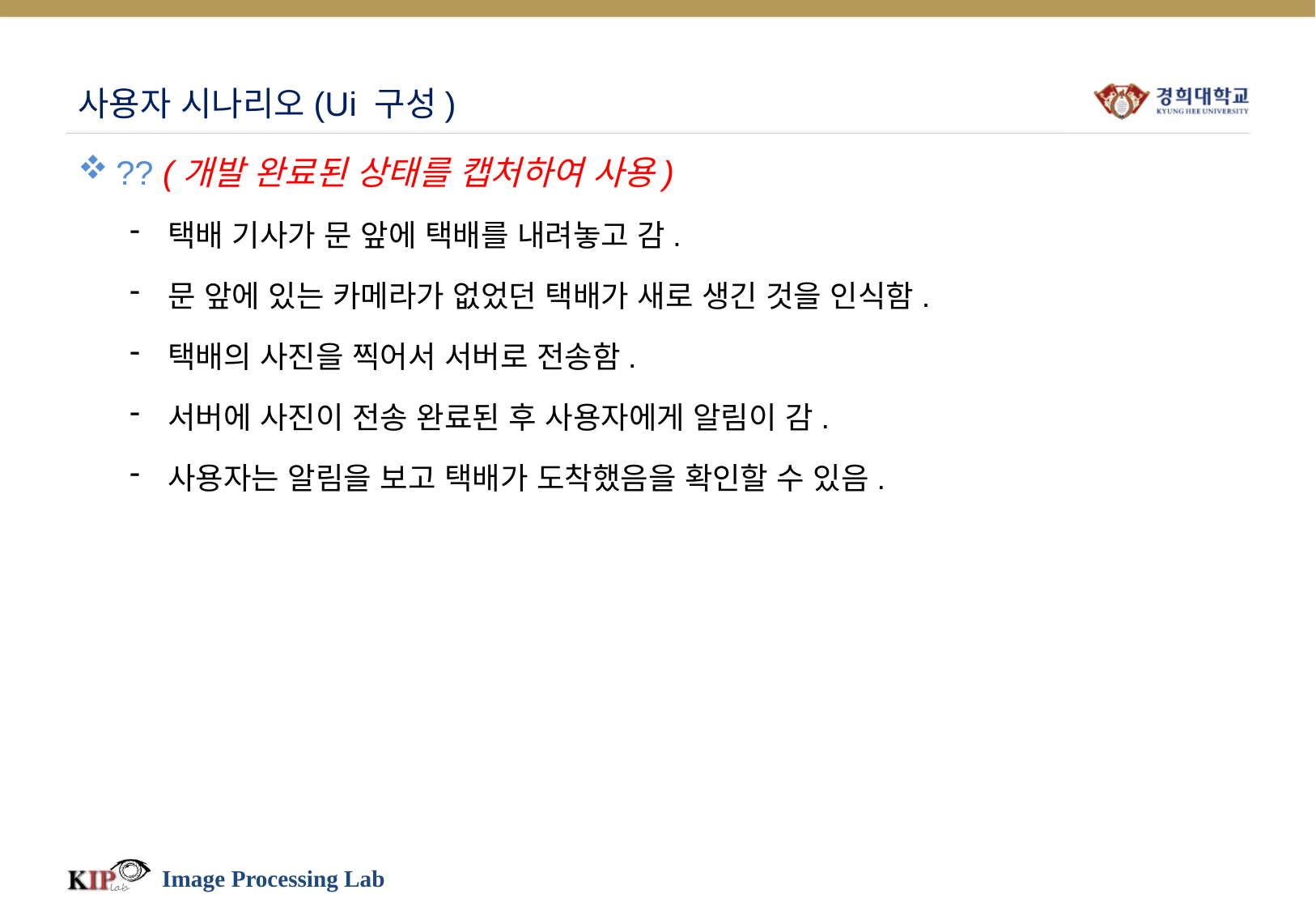

# 사용자 시나리오(Ui 구성)
?? (개발 완료된 상태를 캡처하여 사용)
택배 기사가 문 앞에 택배를 내려놓고 감.
문 앞에 있는 카메라가 없었던 택배가 새로 생긴 것을 인식함.
택배의 사진을 찍어서 서버로 전송함.
서버에 사진이 전송 완료된 후 사용자에게 알림이 감.
사용자는 알림을 보고 택배가 도착했음을 확인할 수 있음.
Image Processing Lab